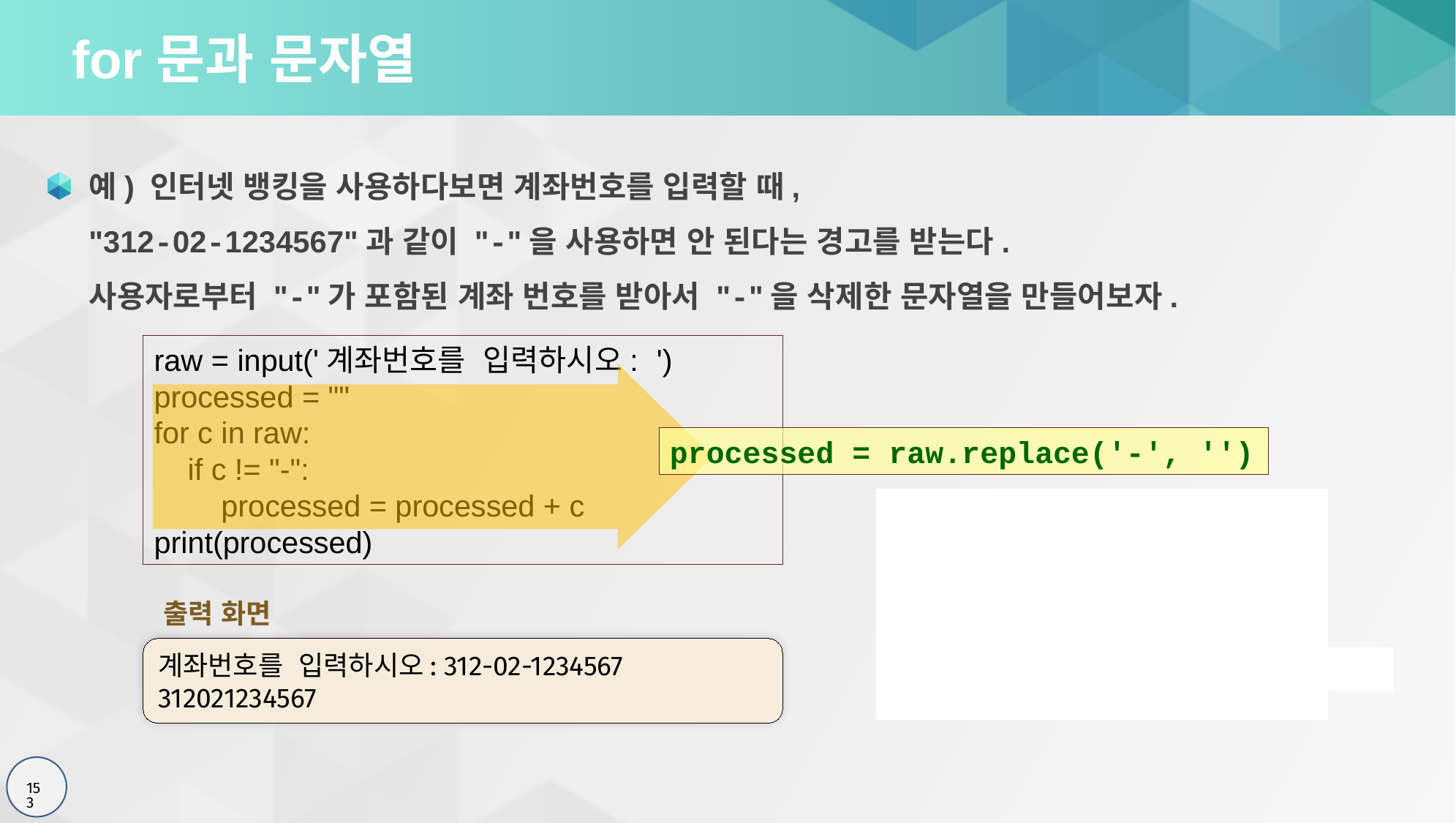

# for문과 문자열
예) 인터넷 뱅킹을 사용하다보면 계좌번호를 입력할 때,
"312-02-1234567"과 같이 "-"을 사용하면 안 된다는 경고를 받는다.
사용자로부터 "-"가 포함된 계좌 번호를 받아서 "-"을 삭제한 문자열을 만들어보자.
raw = input('계좌번호를  입력하시오: ')
processed = ""
for c in raw:
    if c != "-":
        processed = processed + c
print(processed)

processed = raw.replace('-', '')

raw :  312-02-1234567
raw :  312-02-1234567
raw :  312-02-1234567
raw :  312-02-1234567
raw :  312-02-1234567
raw :  312-02-1234567
raw :  312-02-1234567
c :  0
c :
c :  3
c :  1
c :  2
c :  -
c :  2 – 1 2 3 4 5 6 7
출력 화면
계좌번호를  입력하시오: 312-02-1234567
312021234567
processed :  31
processed :  3120
processed :
processed :  3
processed :  312
processed :  312       # no change
processed :  312021234567